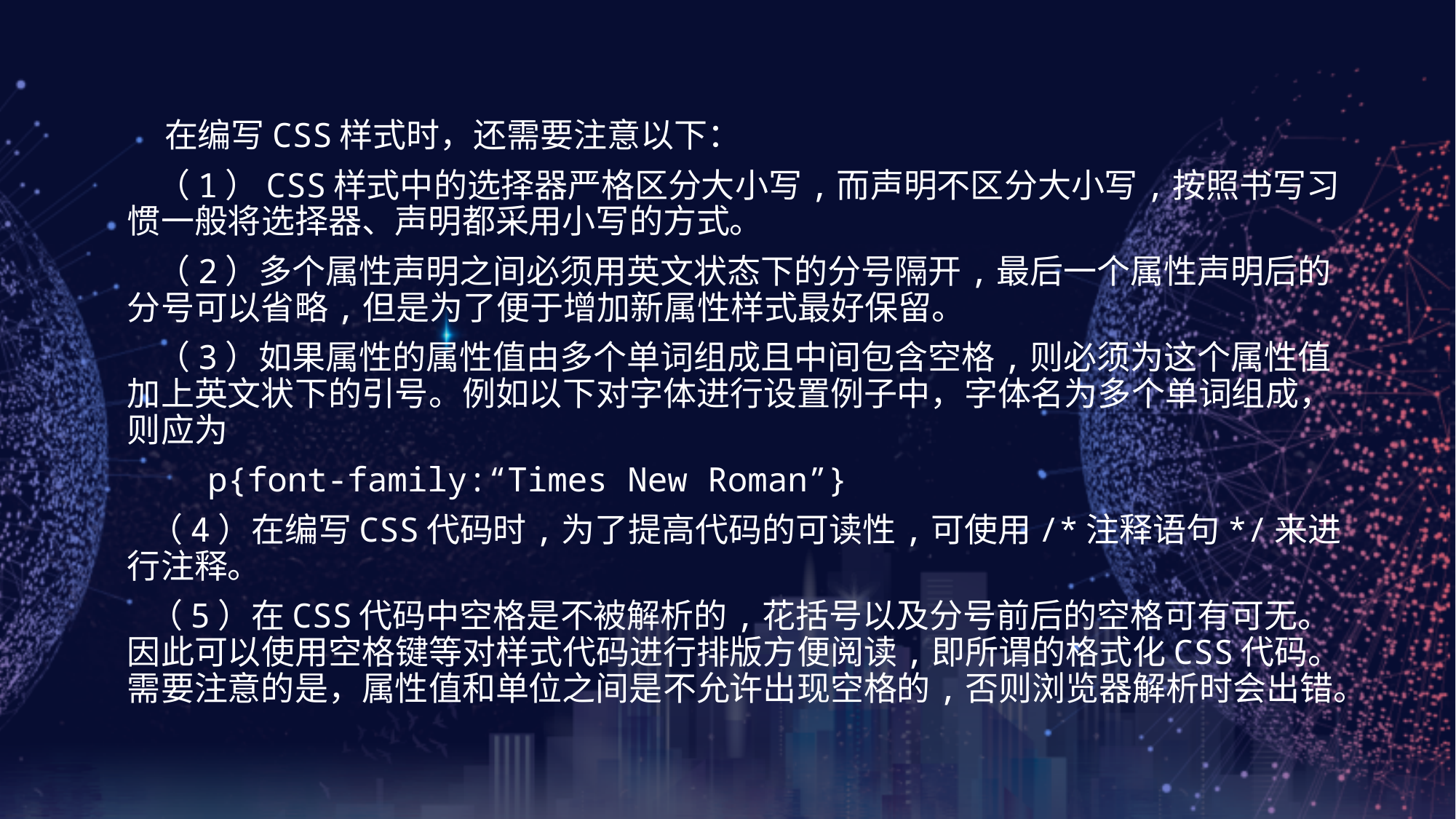

在编写CSS样式时，还需要注意以下：
   （1）CSS样式中的选择器严格区分大小写,而声明不区分大小写,按照书写习惯一般将选择器、声明都采用小写的方式。
   （2）多个属性声明之间必须用英文状态下的分号隔开,最后一个属性声明后的分号可以省略,但是为了便于增加新属性样式最好保留。
   （3）如果属性的属性值由多个单词组成且中间包含空格,则必须为这个属性值加上英文状下的引号。例如以下对字体进行设置例子中，字体名为多个单词组成，则应为
    p{font-family:“Times New Roman”}
  （4）在编写CSS代码时,为了提高代码的可读性,可使用/*注释语句*/来进行注释。
  （5）在CSS代码中空格是不被解析的,花括号以及分号前后的空格可有可无。因此可以使用空格键等对样式代码进行排版方便阅读,即所谓的格式化CSS代码。需要注意的是，属性值和单位之间是不允许出现空格的,否则浏览器解析时会出错。